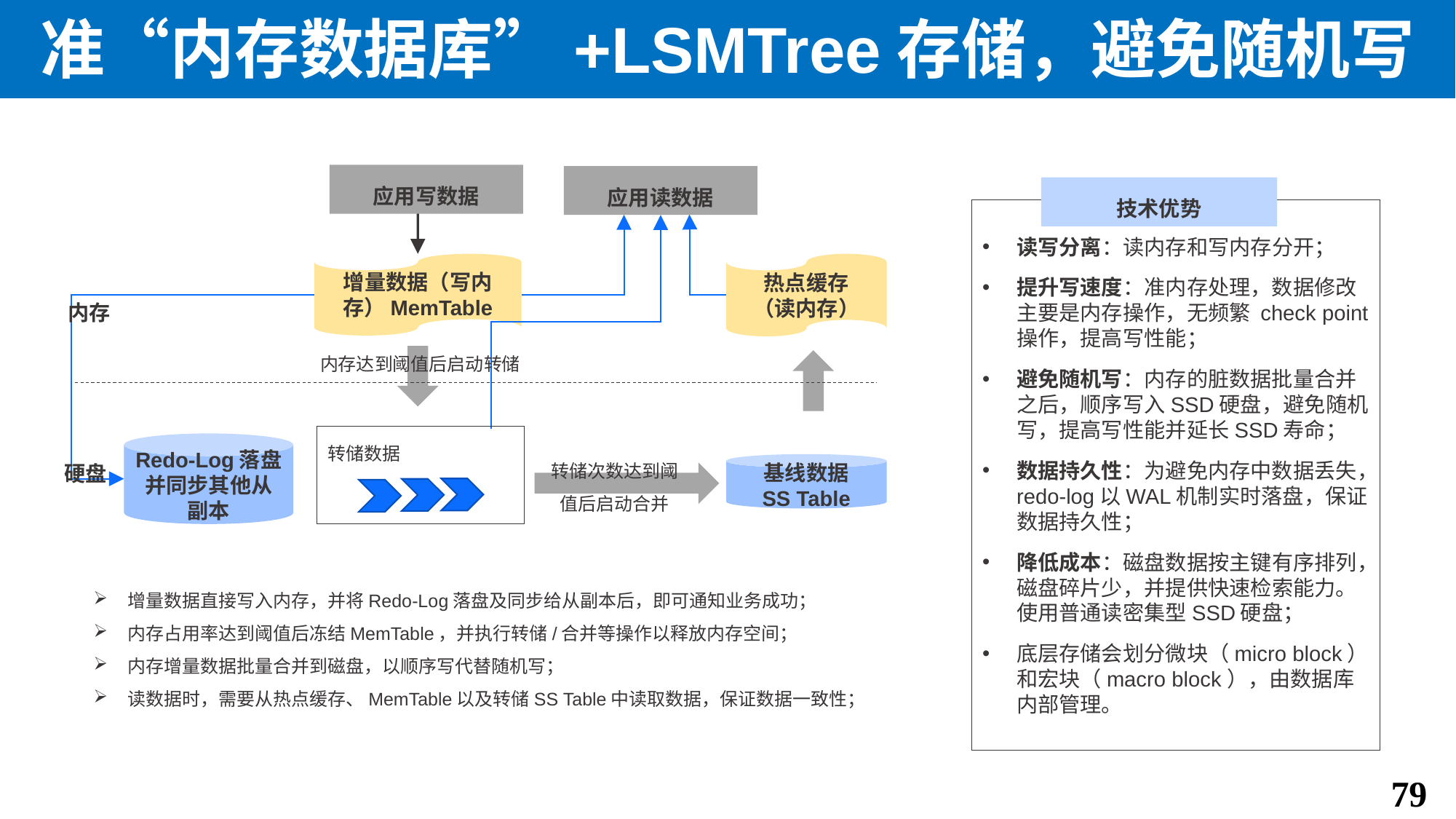

# 准“内存数据库”+LSMTree存储，避免随机写
应用写数据
应用读数据
技术优势

读写分离：读内存和写内存分开；
提升写速度：准内存处理，数据修改主要是内存操作，无频繁 check point操作，提高写性能；
避免随机写：内存的脏数据批量合并之后，顺序写入SSD硬盘，避免随机写，提高写性能并延长SSD寿命；
数据持久性：为避免内存中数据丢失，redo-log以WAL机制实时落盘，保证数据持久性；
降低成本：磁盘数据按主键有序排列，磁盘碎片少，并提供快速检索能力。使用普通读密集型SSD硬盘；
底层存储会划分微块（micro block）和宏块（macro block），由数据库内部管理。
增量数据（写内存）MemTable
热点缓存
（读内存）
内存
内存达到阈值后启动转储

转储数据

Redo-Log落盘
并同步其他从副本
硬盘
基线数据
SS Table
转储次数达到阈值后启动合并

增量数据直接写入内存，并将Redo-Log落盘及同步给从副本后，即可通知业务成功；
内存占用率达到阈值后冻结MemTable，并执行转储/合并等操作以释放内存空间；
内存增量数据批量合并到磁盘，以顺序写代替随机写；
读数据时，需要从热点缓存、MemTable以及转储SS Table中读取数据，保证数据一致性；